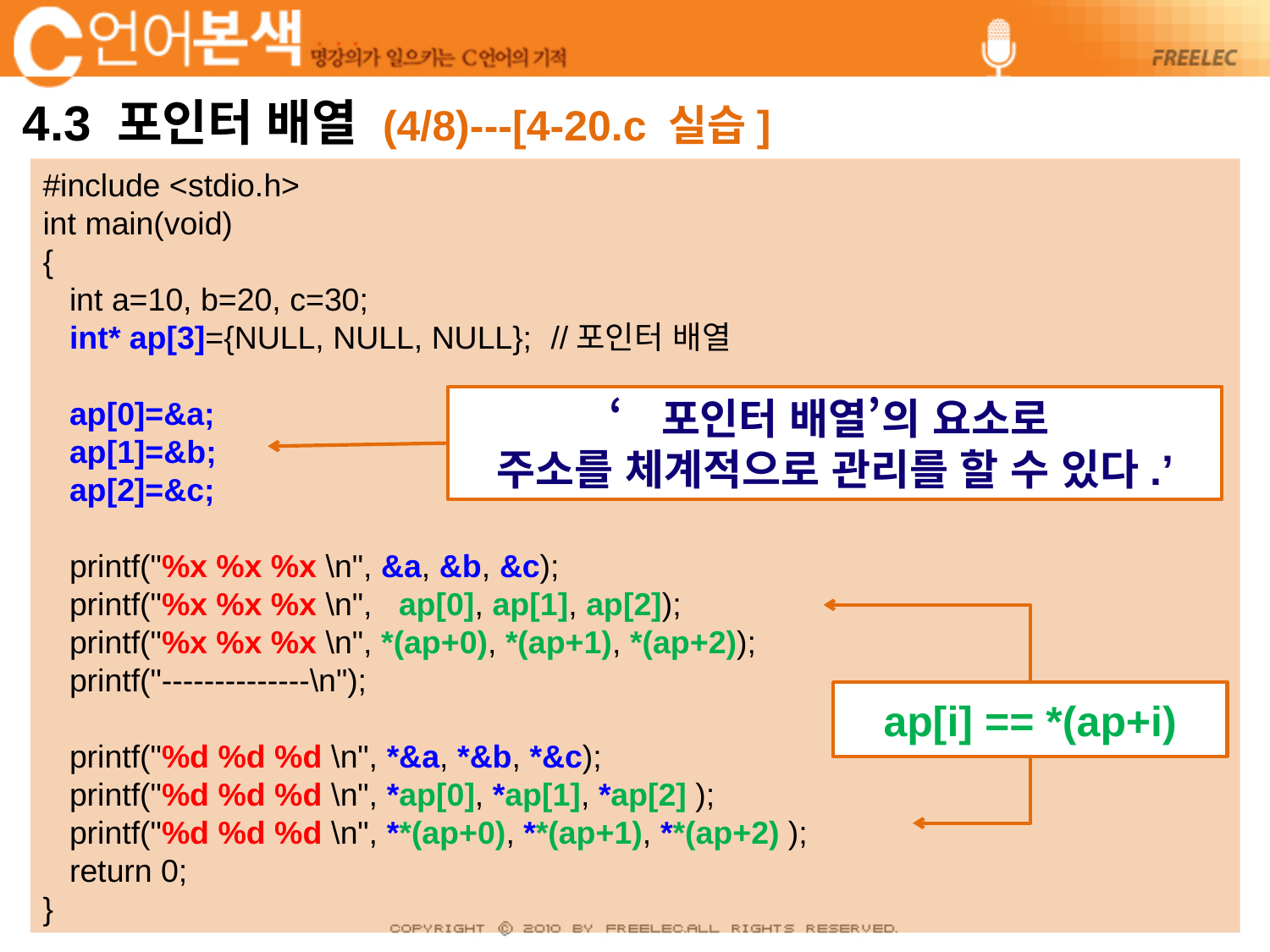

# 4.3 포인터 배열 (4/8)---[4-20.c 실습]
#include <stdio.h>
int main(void)
{
   int a=10, b=20, c=30;
   int* ap[3]={NULL, NULL, NULL};	//포인터 배열

   ap[0]=&a;
   ap[1]=&b;
   ap[2]=&c;

   printf("%x %x %x \n", &a, &b, &c);
   printf("%x %x %x \n",   ap[0], ap[1], ap[2]);
   printf("%x %x %x \n", *(ap+0), *(ap+1), *(ap+2));
   printf("--------------\n");

   printf("%d %d %d \n", *&a, *&b, *&c);
   printf("%d %d %d \n", *ap[0], *ap[1], *ap[2] );
   printf("%d %d %d \n", **(ap+0), **(ap+1), **(ap+2) );
   return 0;
}
‘포인터 배열’의 요소로
주소를 체계적으로 관리를 할 수 있다.’
ap[i] == *(ap+i)